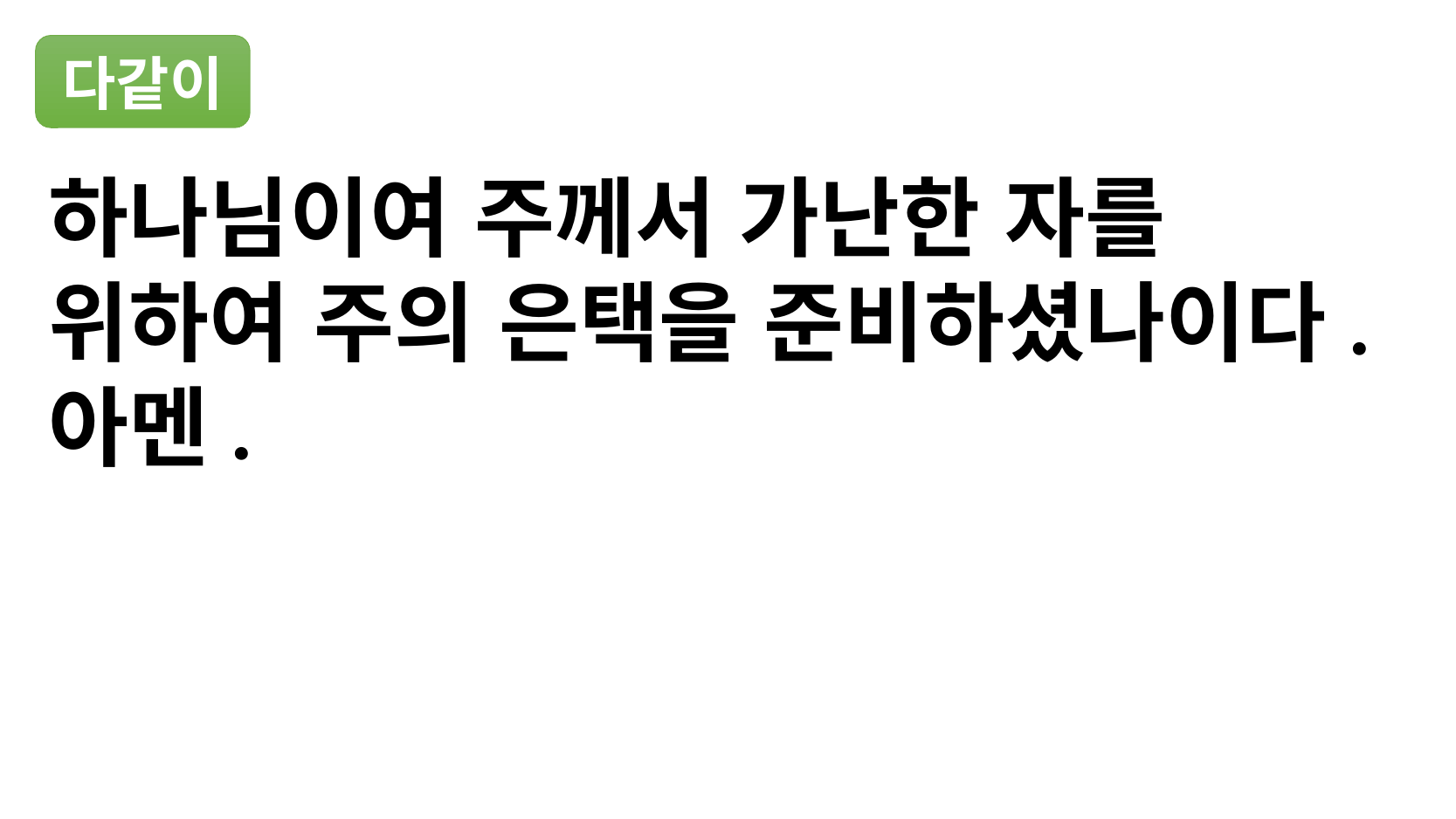

하나님이여 주께서 가난한 자를 위하여 주의 은택을 준비하셨나이다.  아멘.